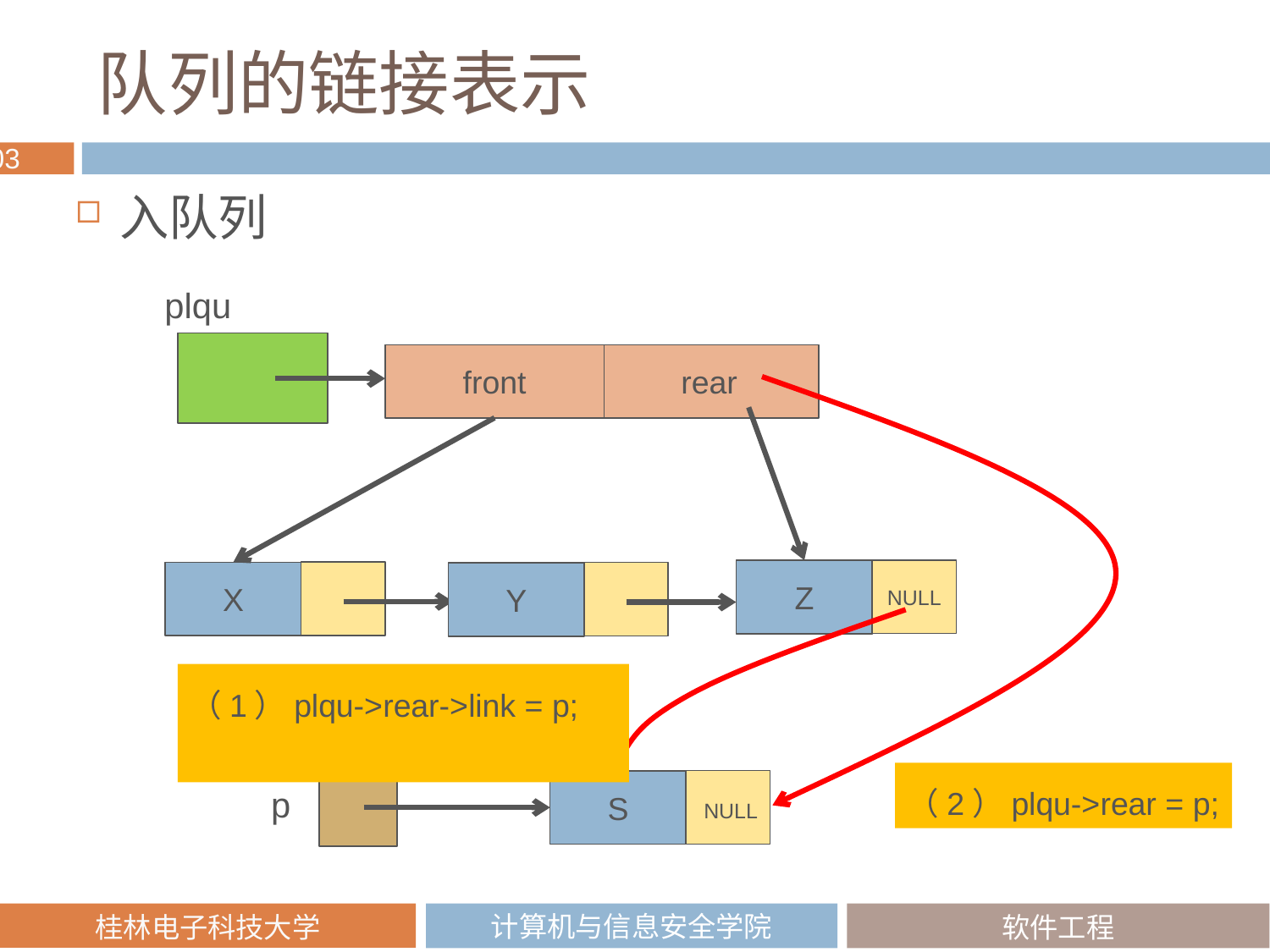

# 队列的链接表示
入队列
plqu

front
rear

Z

X

Y
NULL

（1）plqu->rear->link = p;
（2）plqu->rear = p;

S

p
NULL